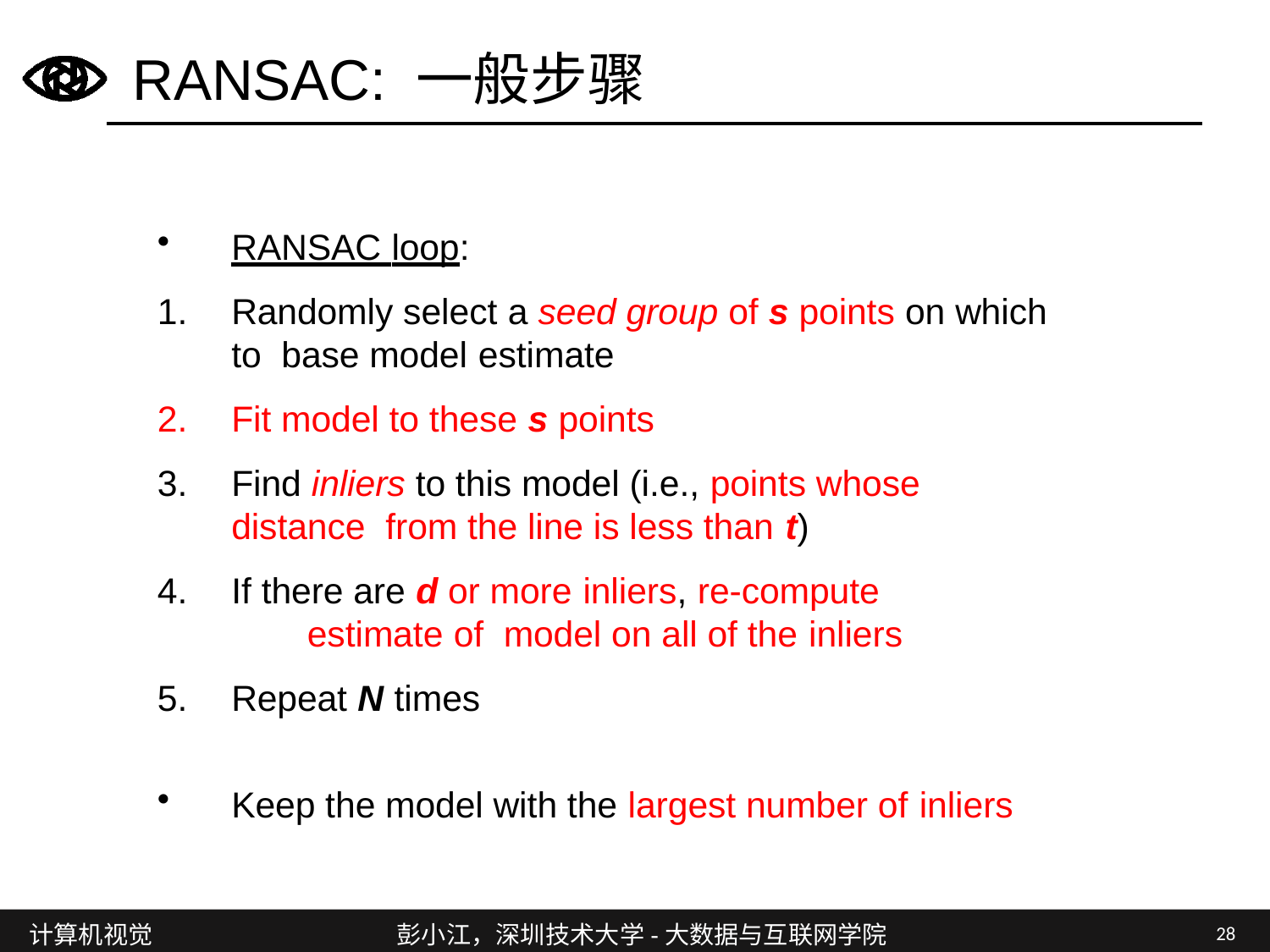

# RANSAC: 一般步骤
RANSAC loop:
Randomly select a seed group of s points on which to  base model estimate
Fit model to these s points
Find inliers to this model (i.e., points whose distance  from the line is less than t)
If there are d or more inliers, re-compute	estimate of  model on all of the inliers
Repeat N times

Keep the model with the largest number of inliers